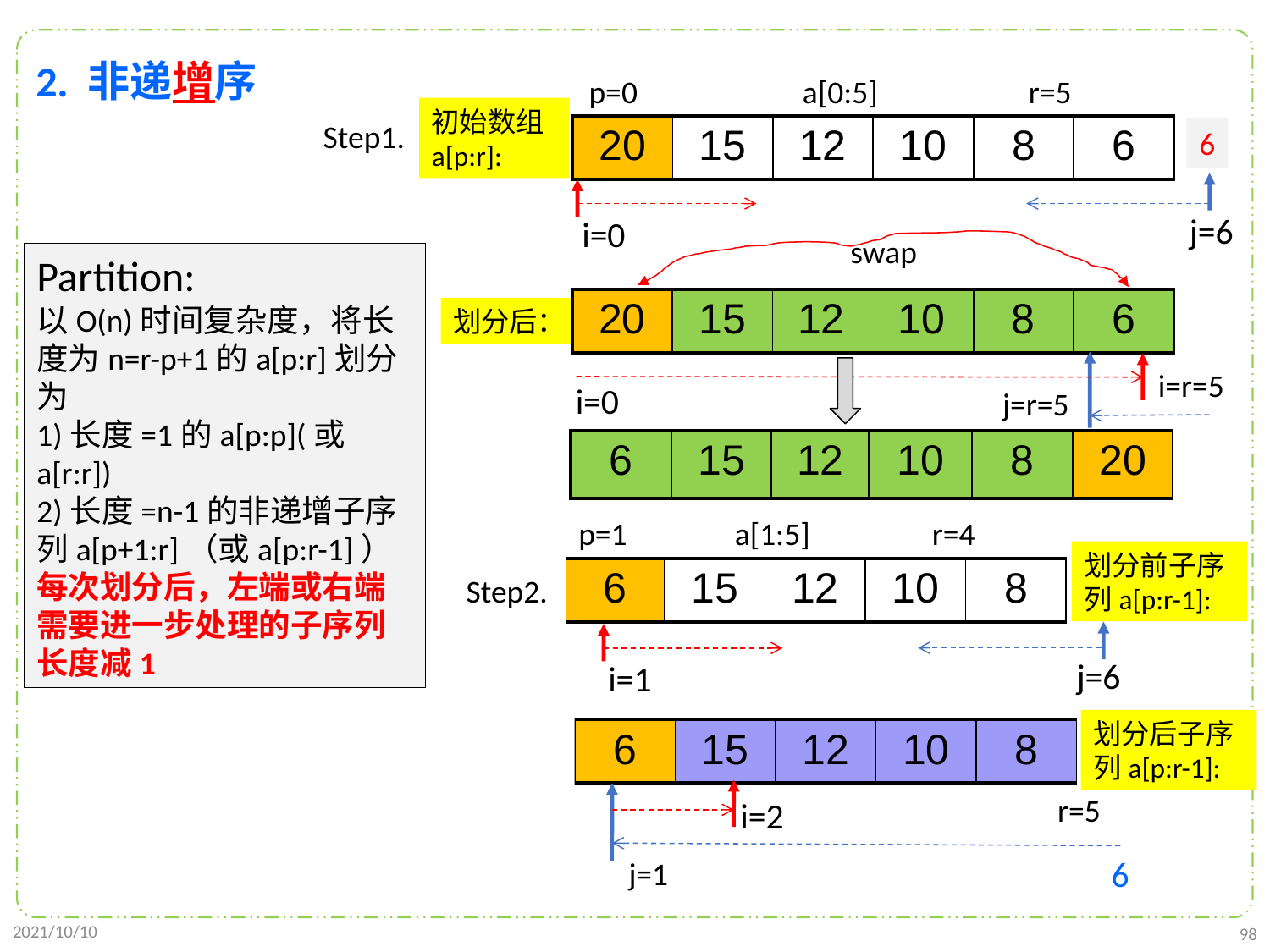

2. 非递增序
p=0                       a[0:5]                     r=5
初始数组a[p:r]:
Step1.
| 20 | 15 | 12 | 10 | 8 | 6 |
| --- | --- | --- | --- | --- | --- |
6

j=6
i=0
swap

Partition:
以O(n)时间复杂度，将长度为n=r-p+1的a[p:r]划分为
1)长度=1的a[p:p](或a[r:r])
2)长度=n-1的非递增子序列a[p+1:r]（或a[p:r-1]）
每次划分后，左端或右端需要进一步处理的子序列长度减1
| 20 | 15 | 12 | 10 | 8 | 6 |
| --- | --- | --- | --- | --- | --- |
划分后：

i=r=5
i=0
j=r=5
| 6 | 15 | 12 | 10 | 8 | 20 |
| --- | --- | --- | --- | --- | --- |
p=1               a[1:5]                 r=4
划分前子序列a[p:r-1]:

| 6 | 6 | 15 | 12 | 10 | 8 |
| --- | --- | --- | --- | --- | --- |
Step2.

j=6
i=1

划分后子序列a[p:r-1]:
| 6 | 6 | 15 | 12 | 10 | 8 |
| --- | --- | --- | --- | --- | --- |

r=5
i=2
6
j=1

2021/10/10
98